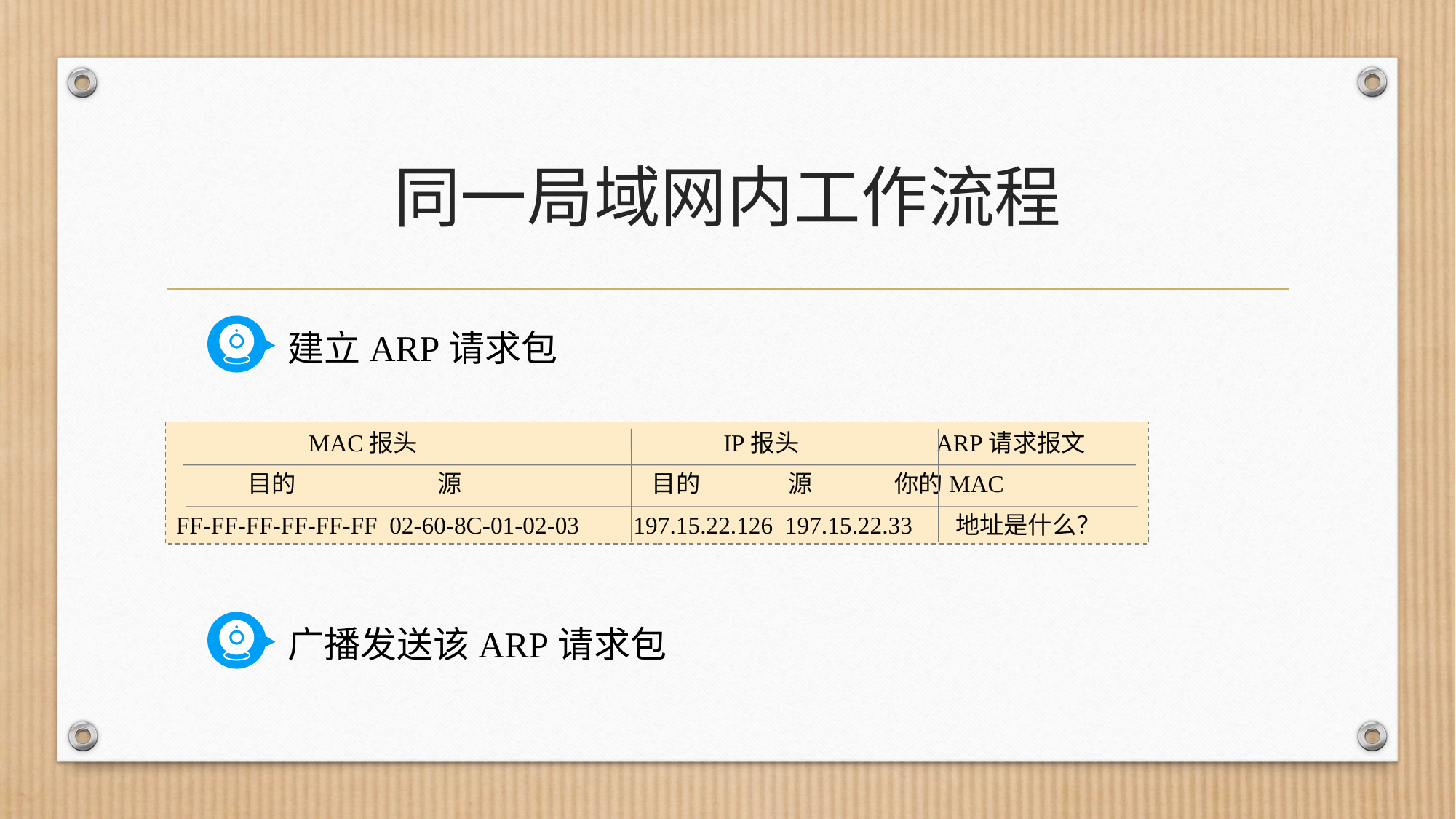

# 同一局域网内工作流程

建立ARP请求包
                      MAC报头                                                       IP报头                        ARP请求报文
            目的                          源                                   目的                源               你的MAC
FF-FF-FF-FF-FF-FF  02-60-8C-01-02-03         197.15.22.126  197.15.22.33      地址是什么？

广播发送该ARP请求包